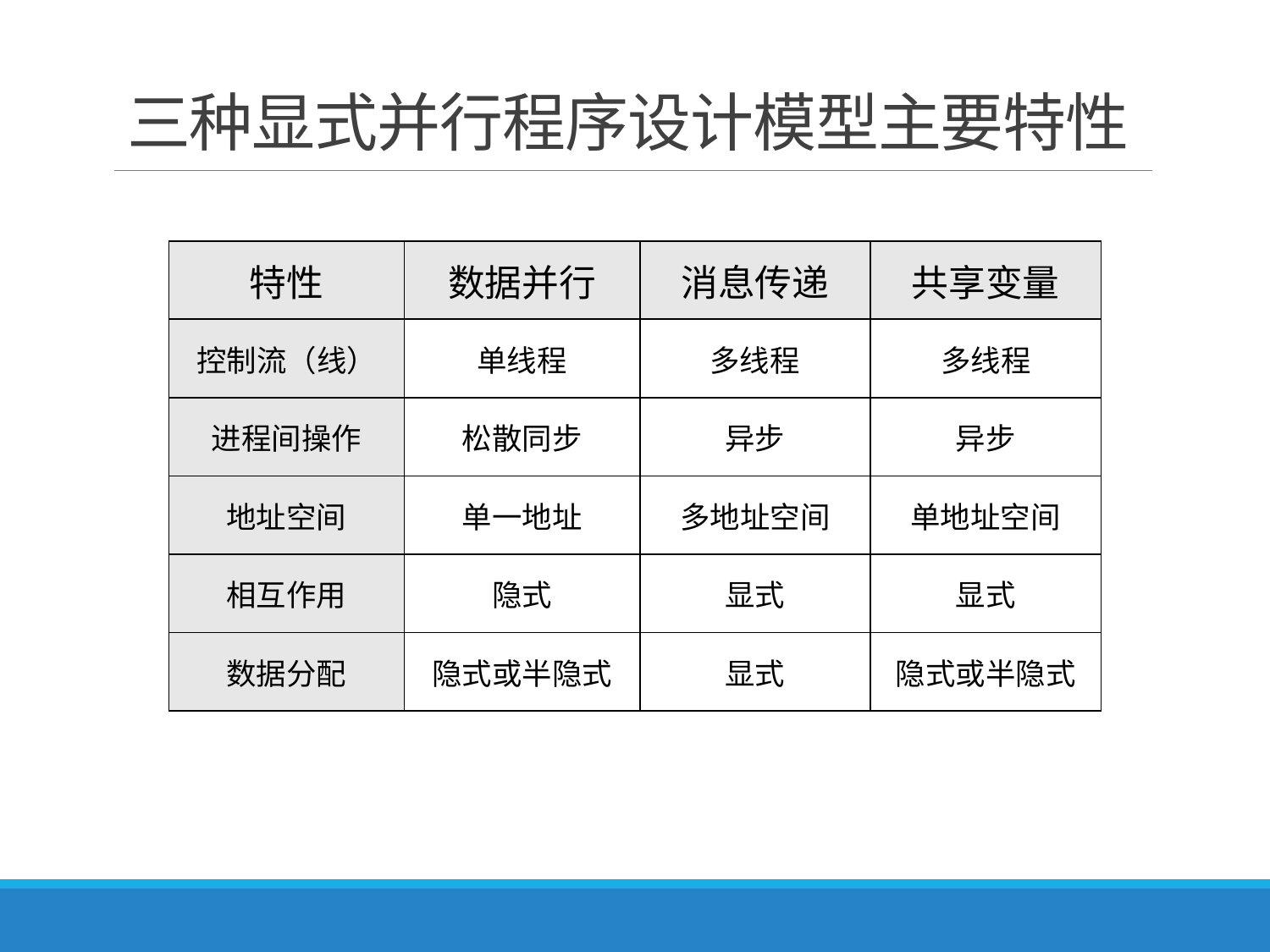

# 三种显式并行程序设计模型主要特性
| 特性 | 数据并行 | 消息传递 | 共享变量 |
| --- | --- | --- | --- |
| 控制流（线） | 单线程 | 多线程 | 多线程 |
| 进程间操作 | 松散同步 | 异步 | 异步 |
| 地址空间 | 单一地址 | 多地址空间 | 单地址空间 |
| 相互作用 | 隐式 | 显式 | 显式 |
| 数据分配 | 隐式或半隐式 | 显式 | 隐式或半隐式 |